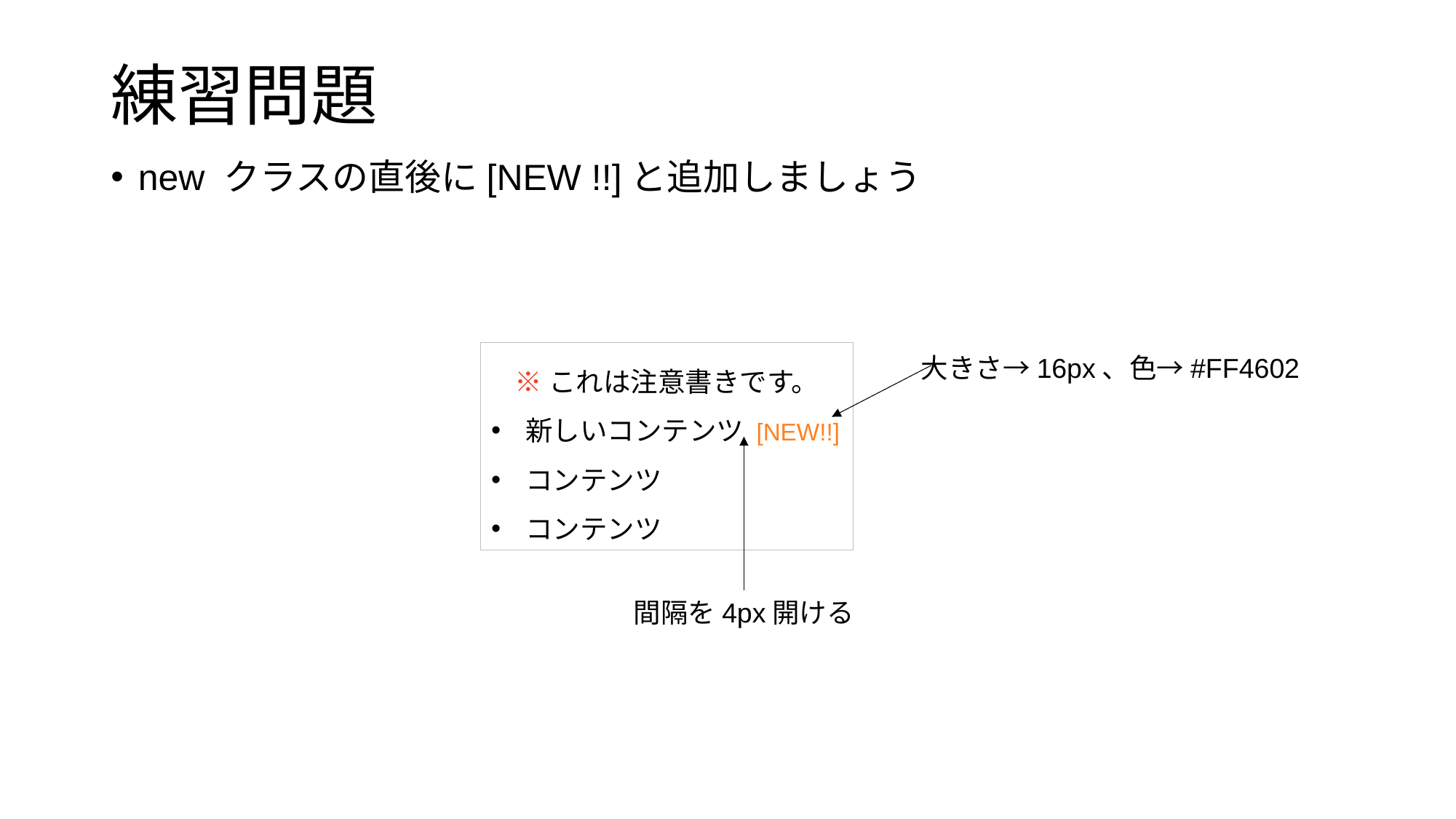

# 練習問題
new クラスの直後に[NEW !!]と追加しましょう
※これは注意書きです。
新しいコンテンツ [NEW!!]
コンテンツ
コンテンツ
大きさ→16px、色→#FF4602
間隔を4px開ける